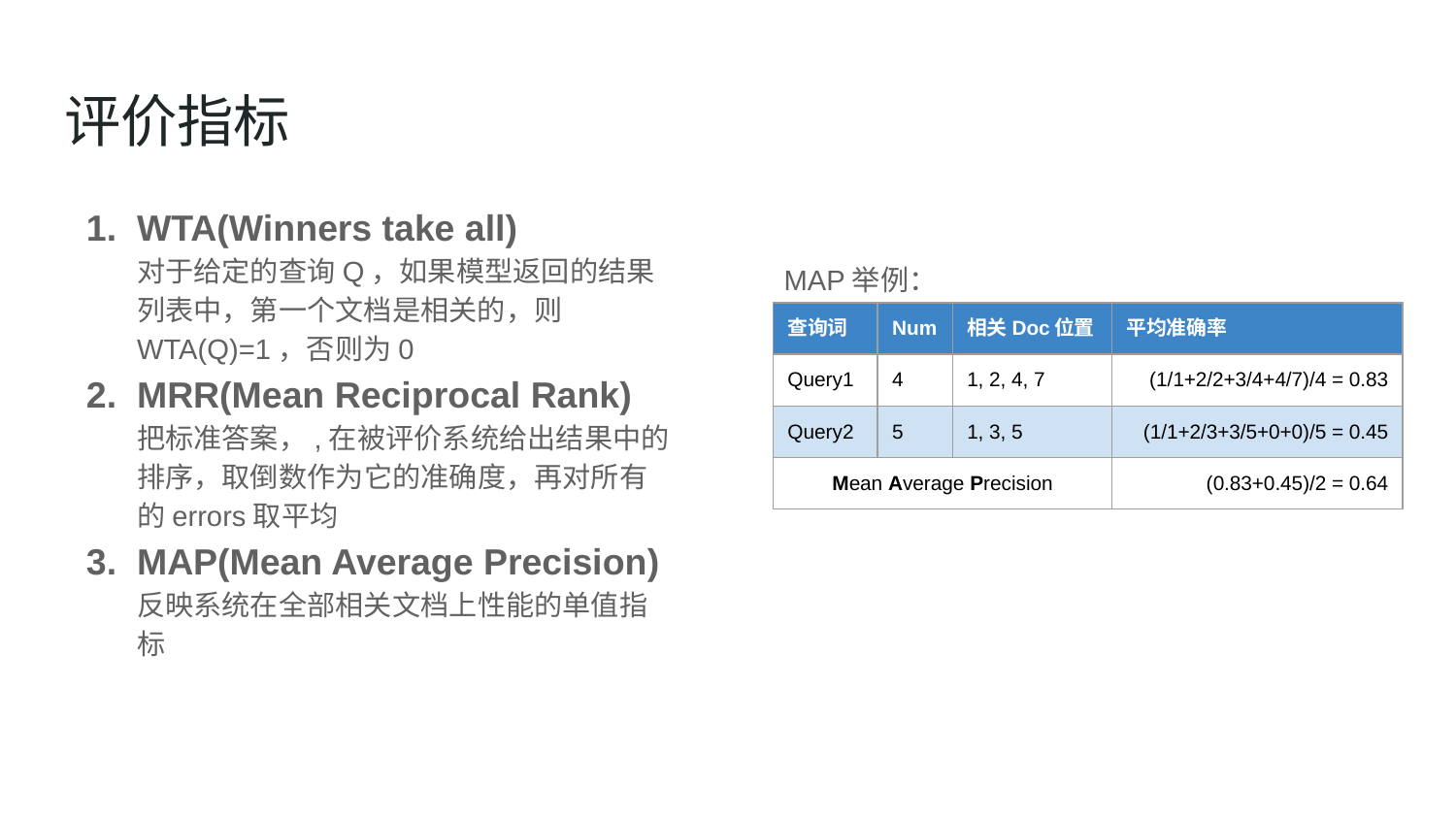

# 评价指标
WTA(Winners take all)
对于给定的查询Q，如果模型返回的结果列表中，第一个文档是相关的，则 WTA(Q)=1，否则为0
MRR(Mean Reciprocal Rank)
把标准答案，,在被评价系统给出结果中的排序，取倒数作为它的准确度，再对所有的errors取平均
MAP(Mean Average Precision)
反映系统在全部相关文档上性能的单值指标
MAP举例：
| 查询词 | Num | 相关Doc位置 | 平均准确率 |
| --- | --- | --- | --- |
| Query1 | 4 | 1, 2, 4, 7 | (1/1+2/2+3/4+4/7)/4 = 0.83 |
| Query2 | 5 | 1, 3, 5 | (1/1+2/3+3/5+0+0)/5 = 0.45 |
| Mean Average Precision |  |  | (0.83+0.45)/2 = 0.64 |